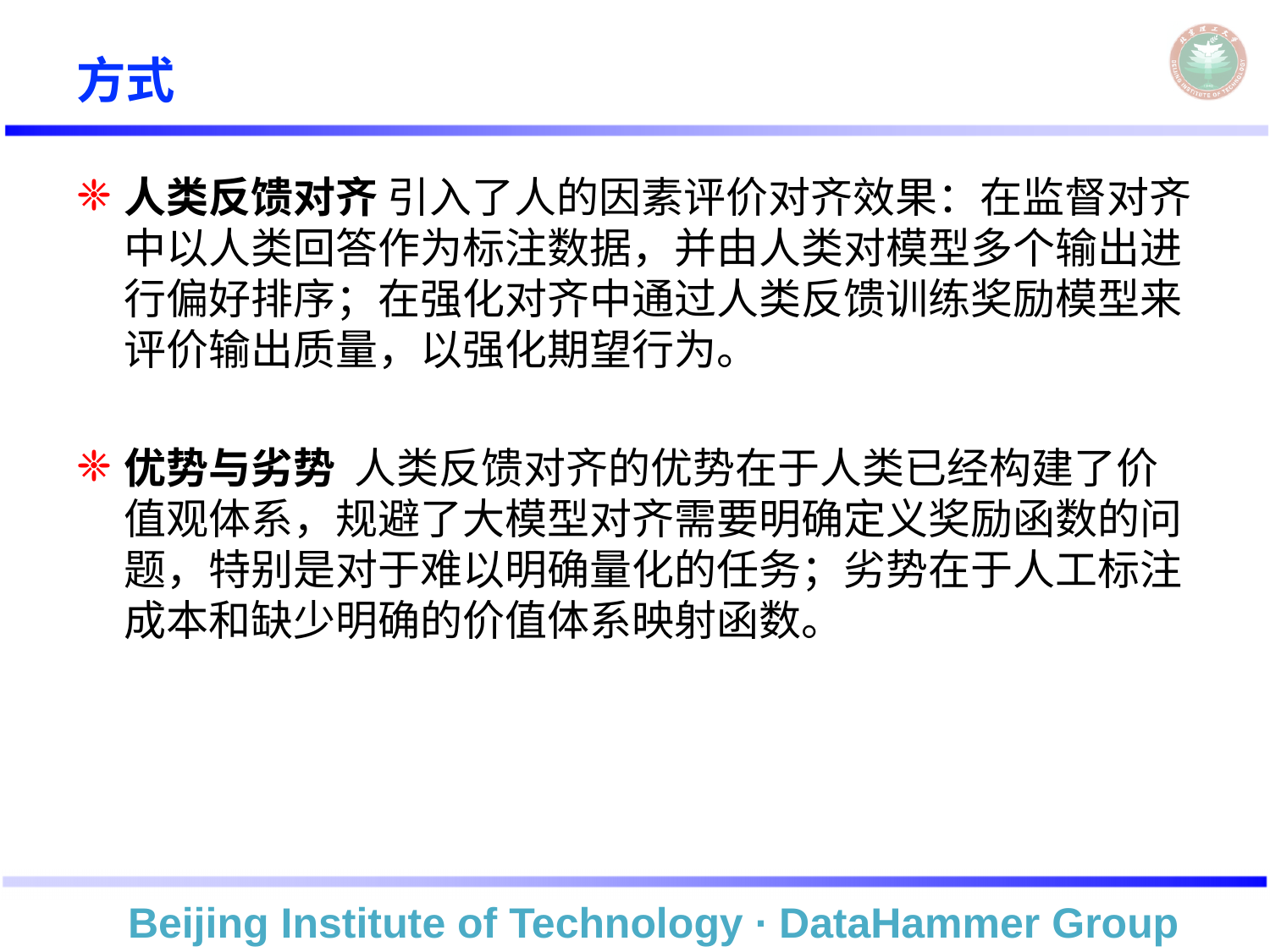

# 方式
人类反馈对齐 引入了人的因素评价对齐效果：在监督对齐中以人类回答作为标注数据，并由人类对模型多个输出进行偏好排序；在强化对齐中通过人类反馈训练奖励模型来评价输出质量，以强化期望行为。

优势与劣势  人类反馈对齐的优势在于人类已经构建了价值观体系，规避了大模型对齐需要明确定义奖励函数的问题，特别是对于难以明确量化的任务；劣势在于人工标注成本和缺少明确的价值体系映射函数。